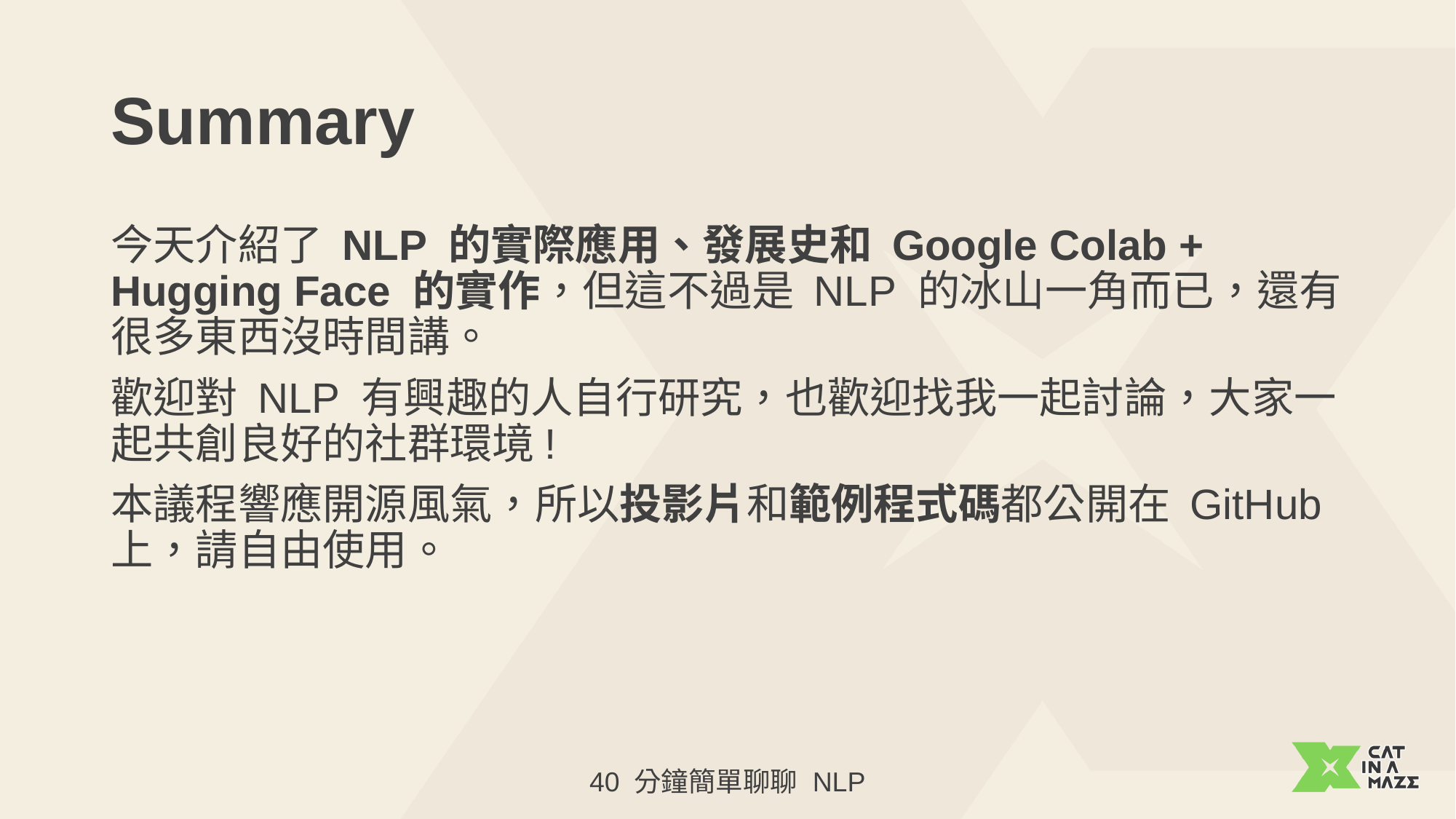

# Summary
今天介紹了 NLP 的實際應用、發展史和 Google Colab + Hugging Face 的實作，但這不過是 NLP 的冰山一角而已，還有很多東西沒時間講。
歡迎對 NLP 有興趣的人自行研究，也歡迎找我一起討論，大家一起共創良好的社群環境!
本議程響應開源風氣，所以投影片和範例程式碼都公開在 GitHub 上，請自由使用。
40 分鐘簡單聊聊 NLP